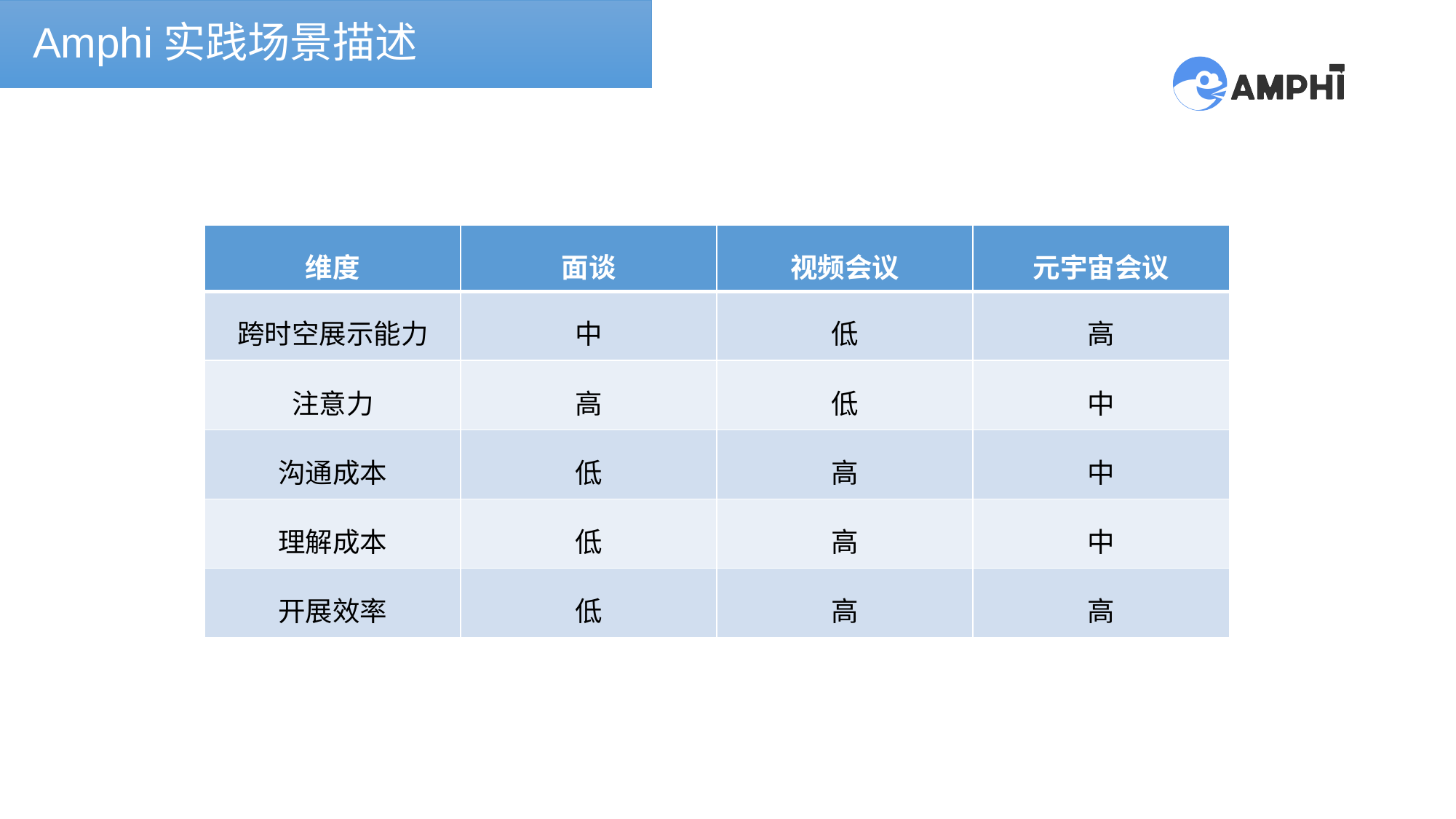

Amphi实践场景描述
| 维度 | 面谈 | 视频会议 | 元宇宙会议 |
| --- | --- | --- | --- |
| 跨时空展示能力 | 中 | 低 | 高 |
| 注意力 | 高 | 低 | 中 |
| 沟通成本 | 低 | 高 | 中 |
| 理解成本 | 低 | 高 | 中 |
| 开展效率 | 低 | 高 | 高 |